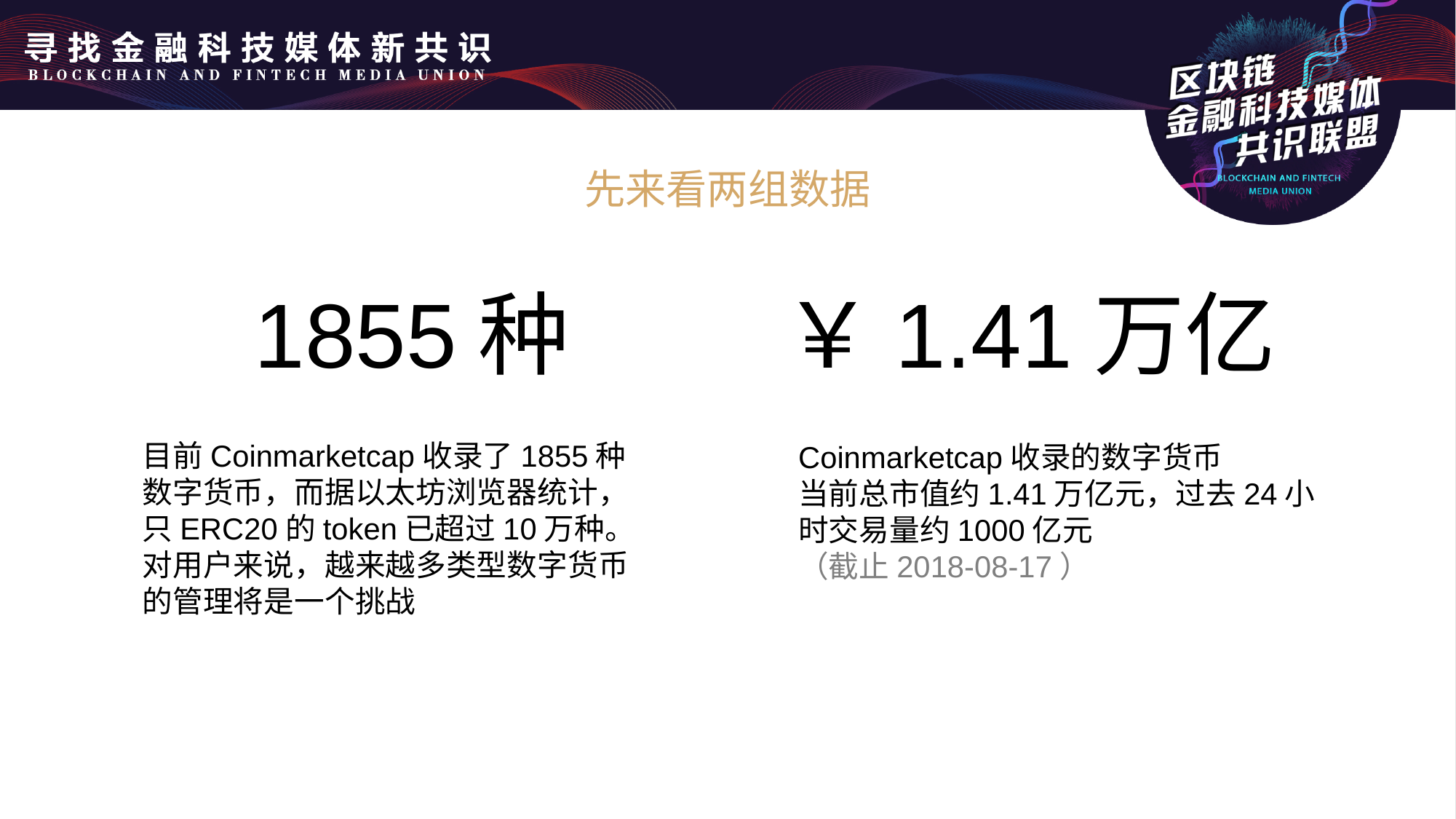

先来看两组数据
1855种
￥1.41万亿
目前Coinmarketcap收录了1855种数字货币，而据以太坊浏览器统计，只ERC20的token已超过10万种。对用户来说，越来越多类型数字货币的管理将是一个挑战
Coinmarketcap收录的数字货币
当前总市值约1.41万亿元，过去24小时交易量约1000亿元
（截止2018-08-17）